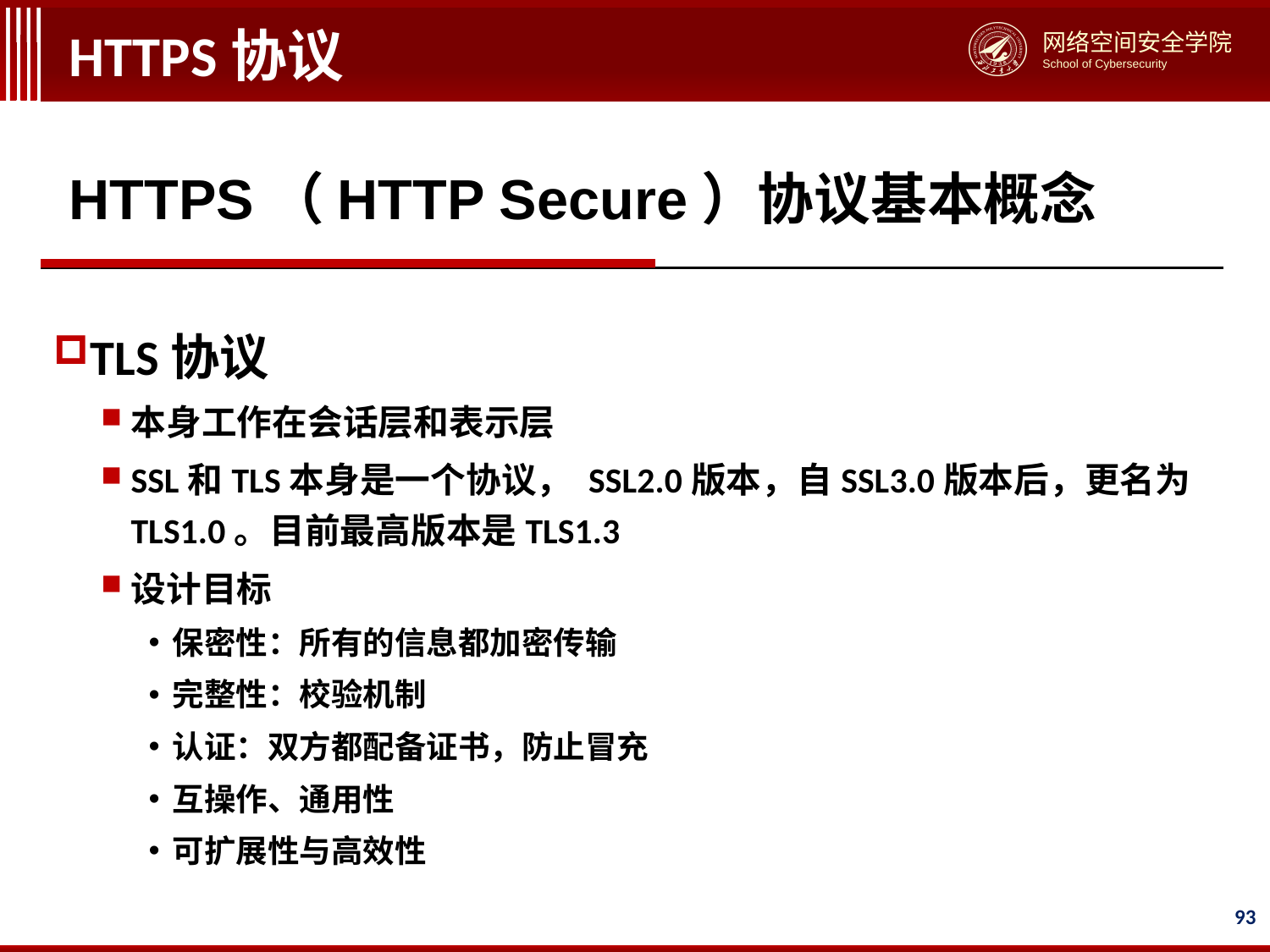

# HTTPS协议
HTTPS（HTTP Secure）协议基本概念
TLS协议
本身工作在会话层和表示层
SSL和TLS本身是一个协议， SSL2.0版本，自SSL3.0版本后，更名为TLS1.0。目前最高版本是TLS1.3
设计目标
保密性：所有的信息都加密传输
完整性：校验机制
认证：双方都配备证书，防止冒充
互操作、通用性
可扩展性与高效性